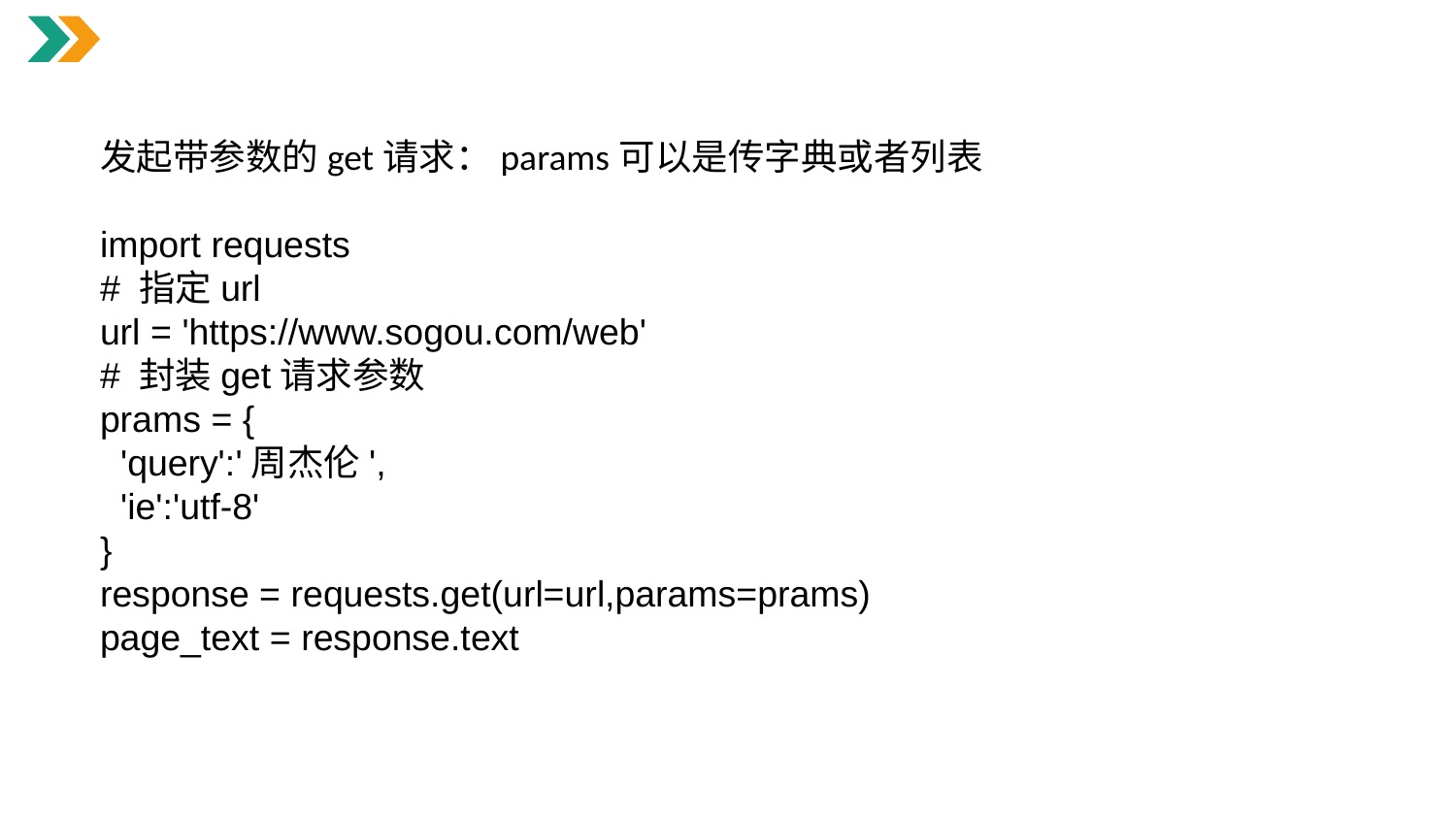

发起带参数的get请求：params可以是传字典或者列表

import requests
# 指定url
url = 'https://www.sogou.com/web'
# 封装get请求参数
prams = {
  'query':'周杰伦',
  'ie':'utf-8'
}
response = requests.get(url=url,params=prams)
page_text = response.text